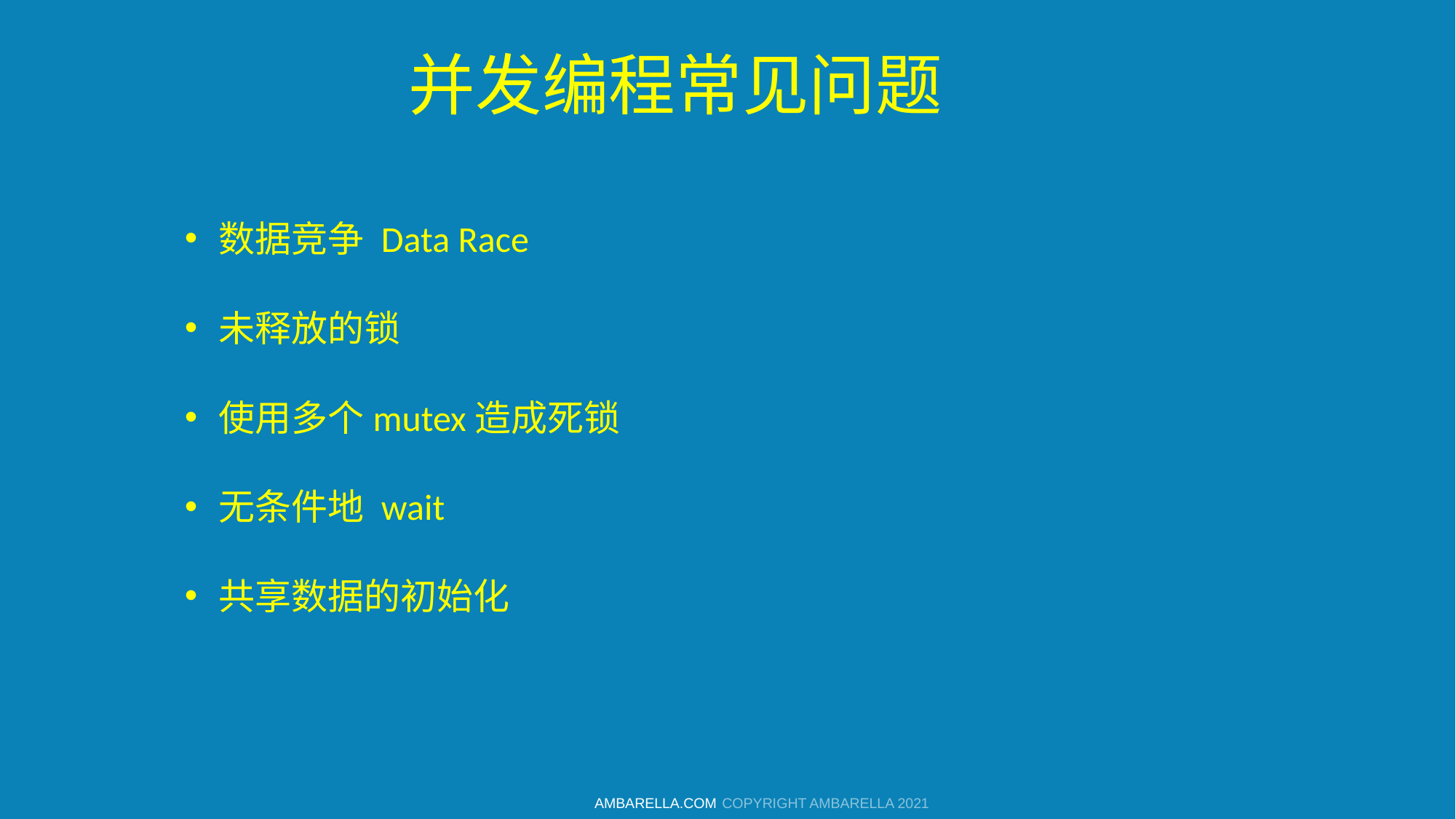

# 并发编程常见问题
数据竞争 Data Race
未释放的锁
使用多个mutex造成死锁
无条件地 wait
共享数据的初始化